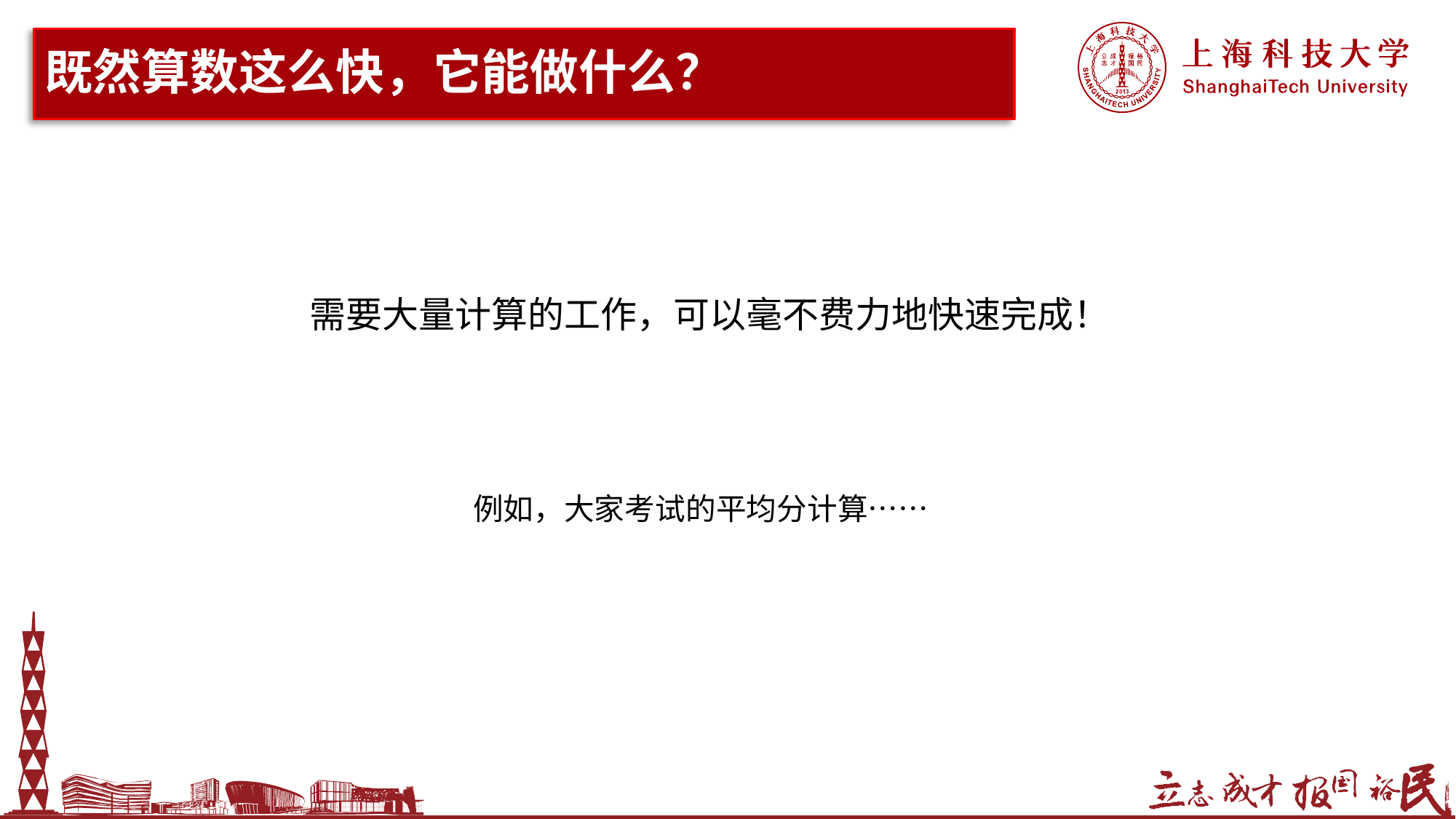

# 既然算数这么快，它能做什么？
需要大量计算的工作，可以毫不费力地快速完成！
例如，大家考试的平均分计算……